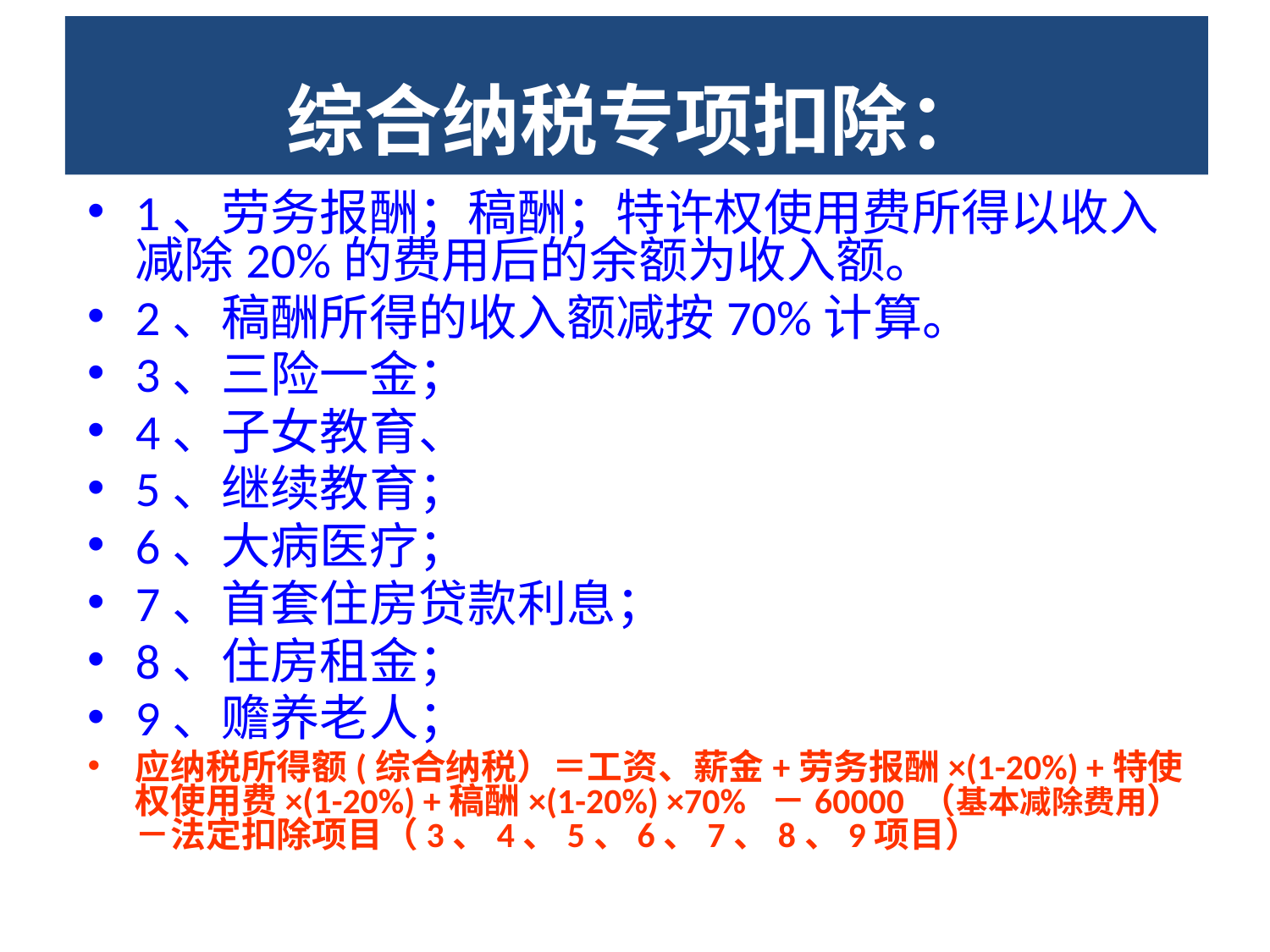

# 综合纳税专项扣除：
1、劳务报酬；稿酬；特许权使用费所得以收入减除20%的费用后的余额为收入额。
2、稿酬所得的收入额减按70%计算。
3、三险一金；
4、子女教育、
5、继续教育；
6、大病医疗；
7、首套住房贷款利息；
8、住房租金；
9、赡养老人；
应纳税所得额(综合纳税）＝工资、薪金+劳务报酬×(1-20%) +特使权使用费×(1-20%) +稿酬×(1-20%) ×70%  －60000 （基本减除费用）－法定扣除项目（3、4、5、6、7、8、9项目）